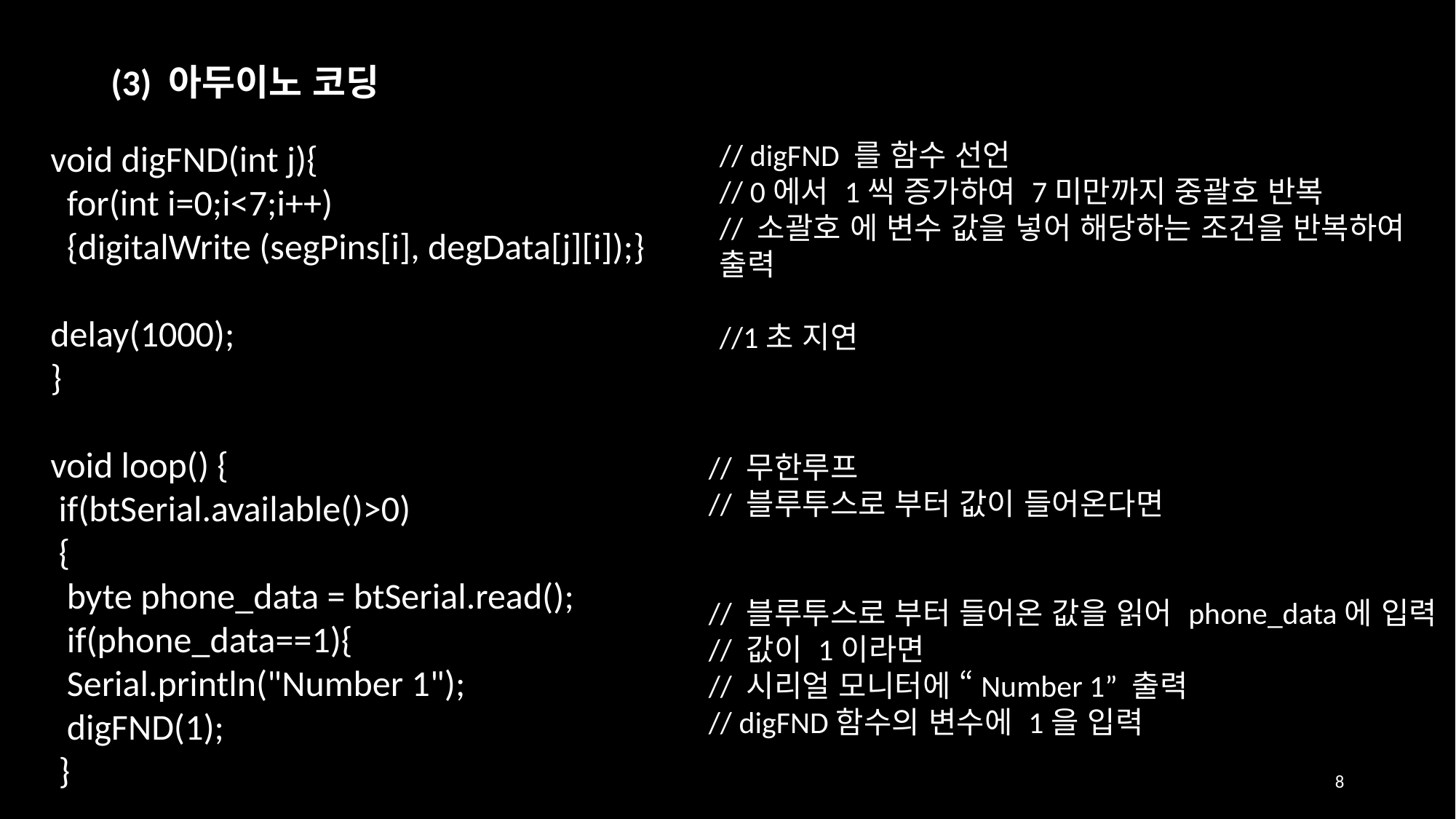

(3) 아두이노 코딩
void digFND(int j){
  for(int i=0;i<7;i++)
  {digitalWrite (segPins[i], degData[j][i]);}

delay(1000);
}

void loop() {
 if(btSerial.available()>0)
 {
  byte phone_data = btSerial.read();
  if(phone_data==1){
  Serial.println("Number 1");
  digFND(1);
 }

// digFND 를 함수 선언
// 0에서 1씩 증가하여 7미만까지 중괄호 반복
// 소괄호 에 변수 값을 넣어 해당하는 조건을 반복하여
출력

//1초 지연
// 무한루프
// 블루투스로 부터 값이 들어온다면

// 블루투스로 부터 들어온 값을 읽어 phone_data에 입력
// 값이 1이라면
// 시리얼 모니터에 “Number 1” 출력
// digFND함수의 변수에 1을 입력
8